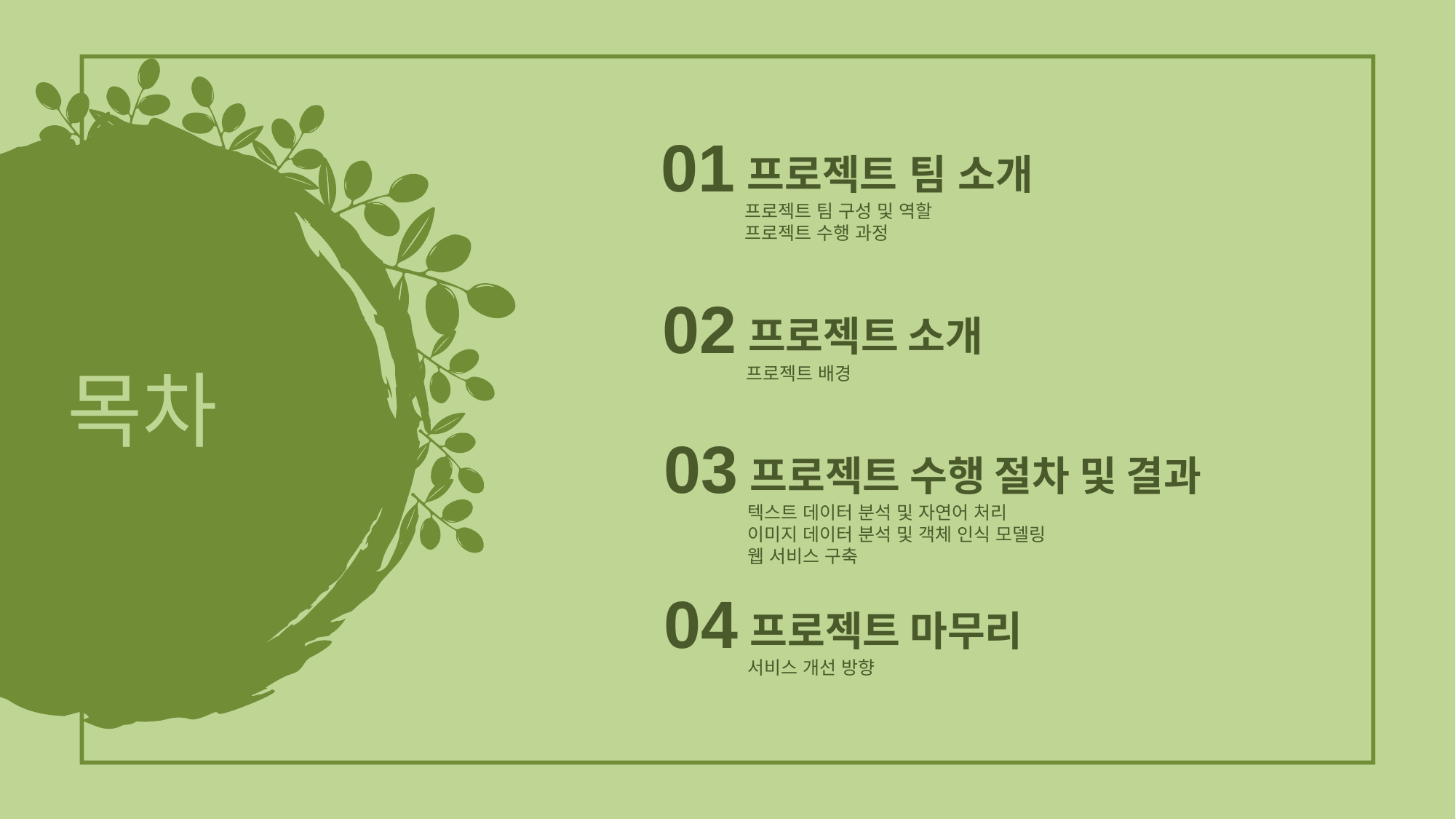

01
프로젝트 팀 소개
프로젝트 팀 구성 및 역할
프로젝트 수행 과정
02
프로젝트 소개
프로젝트 배경
03
프로젝트 수행 절차 및 결과
텍스트 데이터 분석 및 자연어 처리
이미지 데이터 분석 및 객체 인식 모델링
웹 서비스 구축
04
프로젝트 마무리
서비스 개선 방향
목차